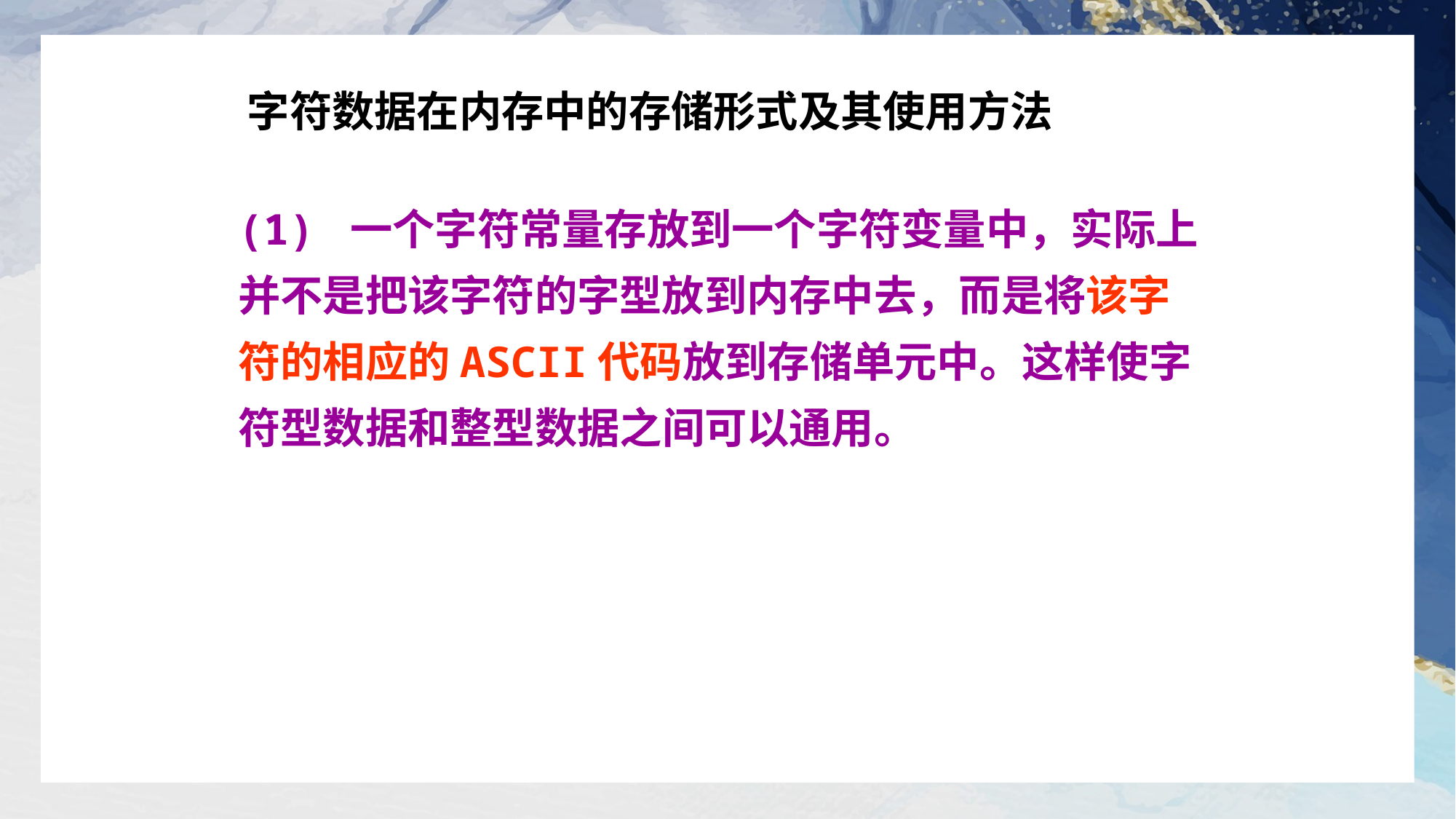

# 字符数据在内存中的存储形式及其使用方法
(1) 一个字符常量存放到一个字符变量中，实际上并不是把该字符的字型放到内存中去，而是将该字符的相应的ASCII代码放到存储单元中。这样使字符型数据和整型数据之间可以通用。